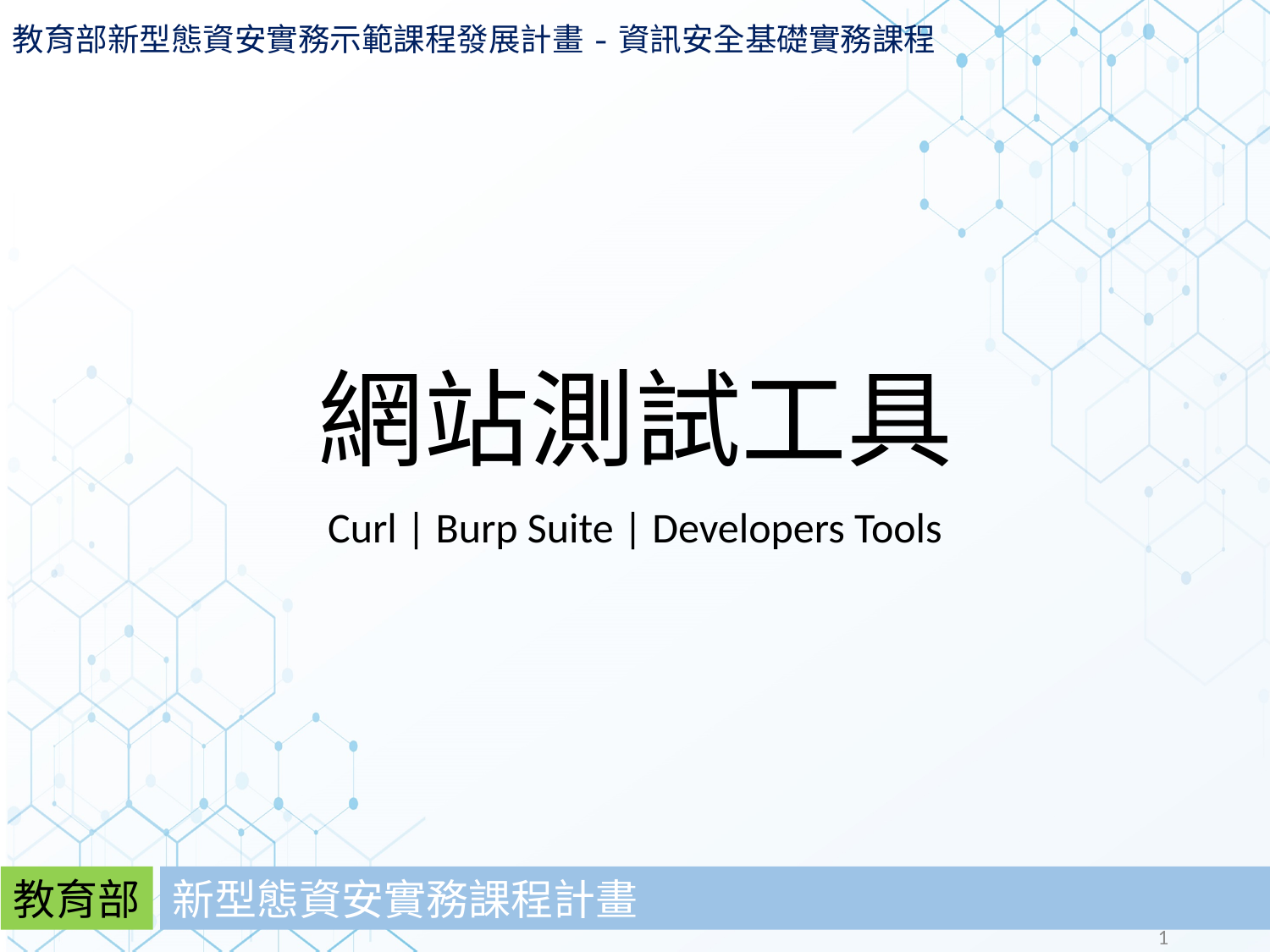

教育部新型態資安實務示範課程發展計畫-資訊安全基礎實務課程
# 網站測試工具
Curl | Burp Suite | Developers Tools
教育部
新型態資安實務課程計畫
1